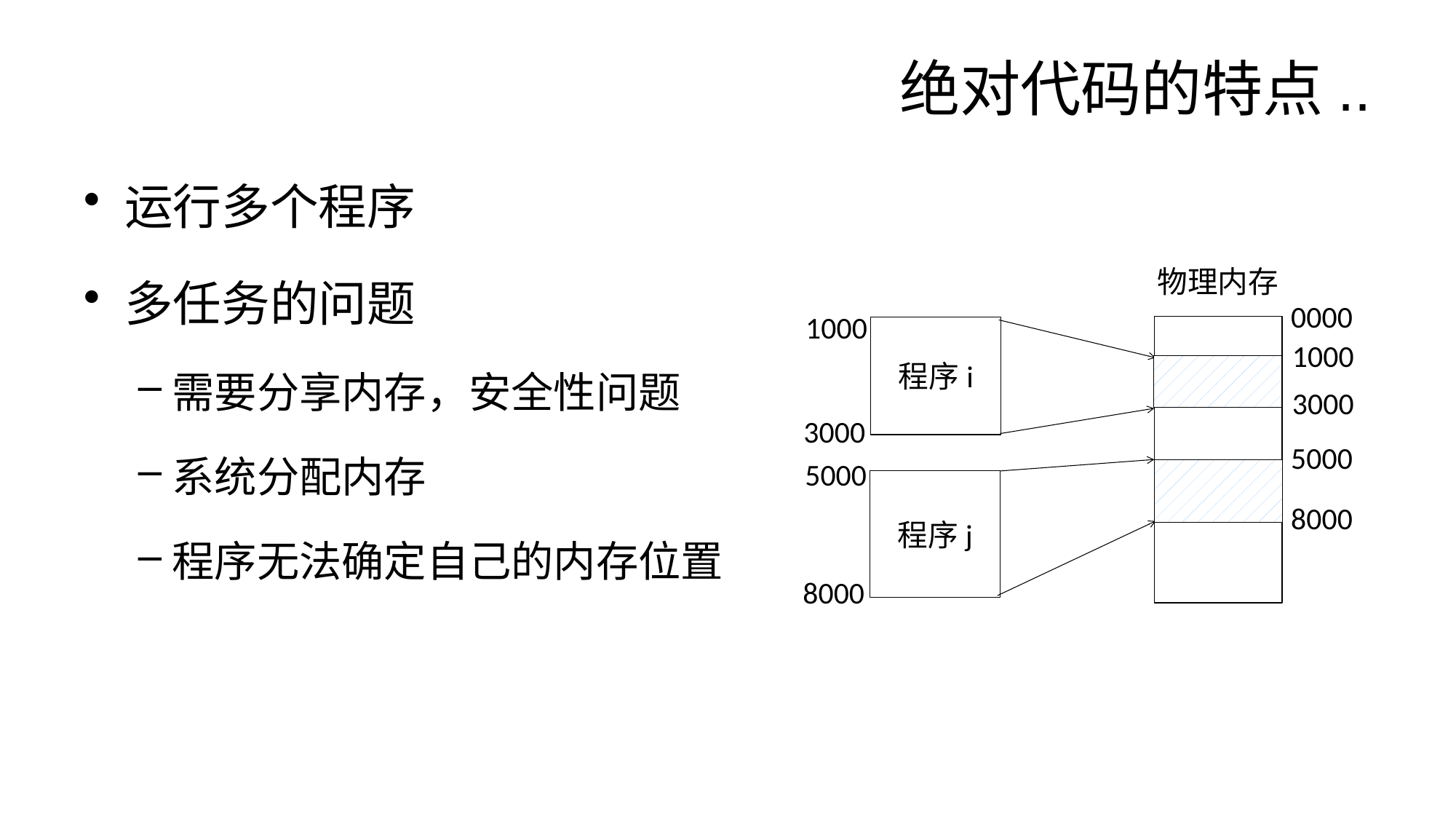

# 绝对代码的特点..
运行多个程序
多任务的问题
需要分享内存，安全性问题
系统分配内存
程序无法确定自己的内存位置
物理内存
0000
1000

程序i
1000

3000
3000
5000
5000

程序j
8000
8000